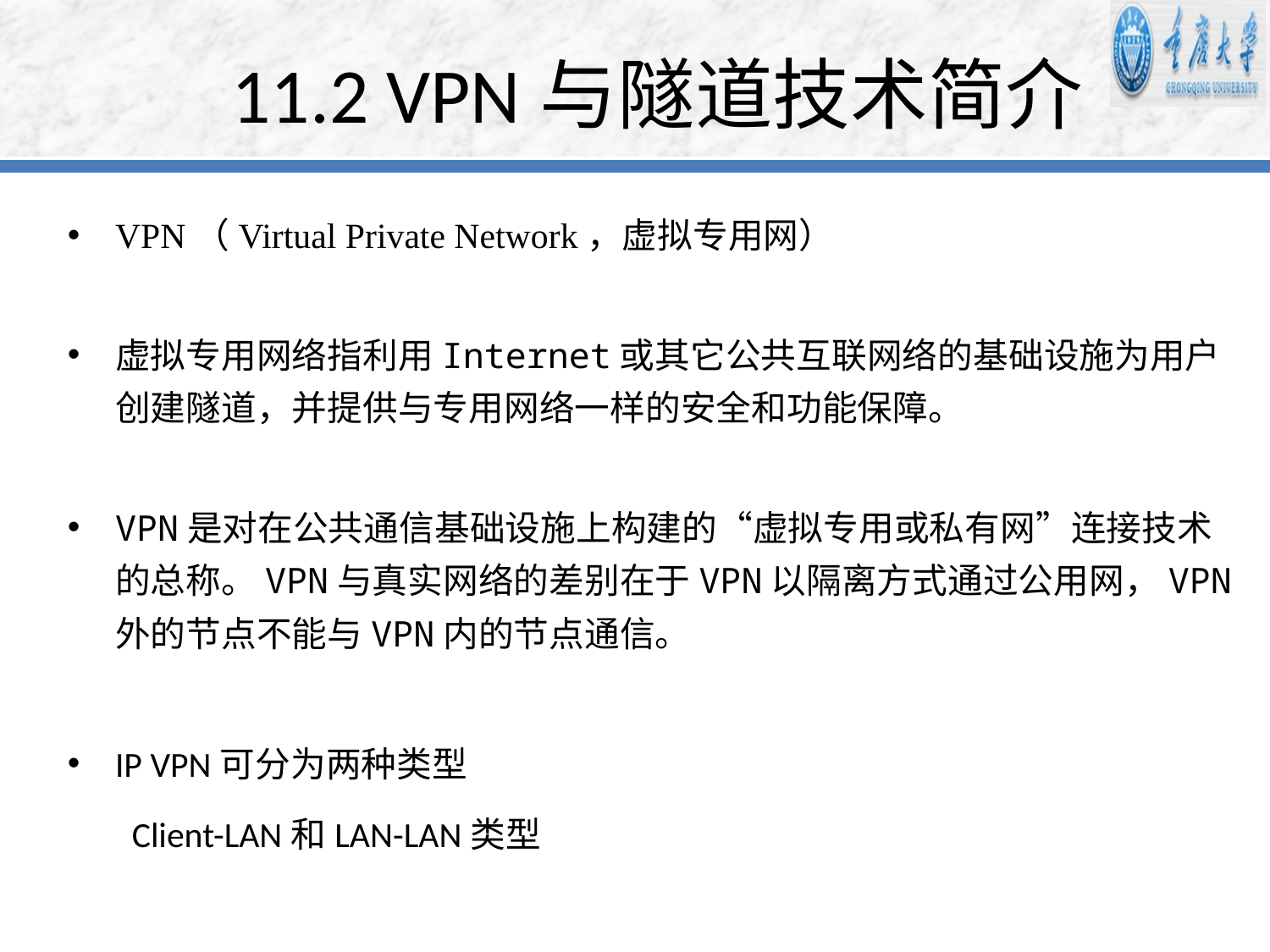

# 11.2 VPN与隧道技术简介
VPN（Virtual Private Network，虚拟专用网）

虚拟专用网络指利用Internet或其它公共互联网络的基础设施为用户创建隧道，并提供与专用网络一样的安全和功能保障。

VPN是对在公共通信基础设施上构建的“虚拟专用或私有网”连接技术的总称。VPN与真实网络的差别在于VPN以隔离方式通过公用网，VPN外的节点不能与VPN内的节点通信。

IP VPN可分为两种类型
        Client-LAN和LAN-LAN类型